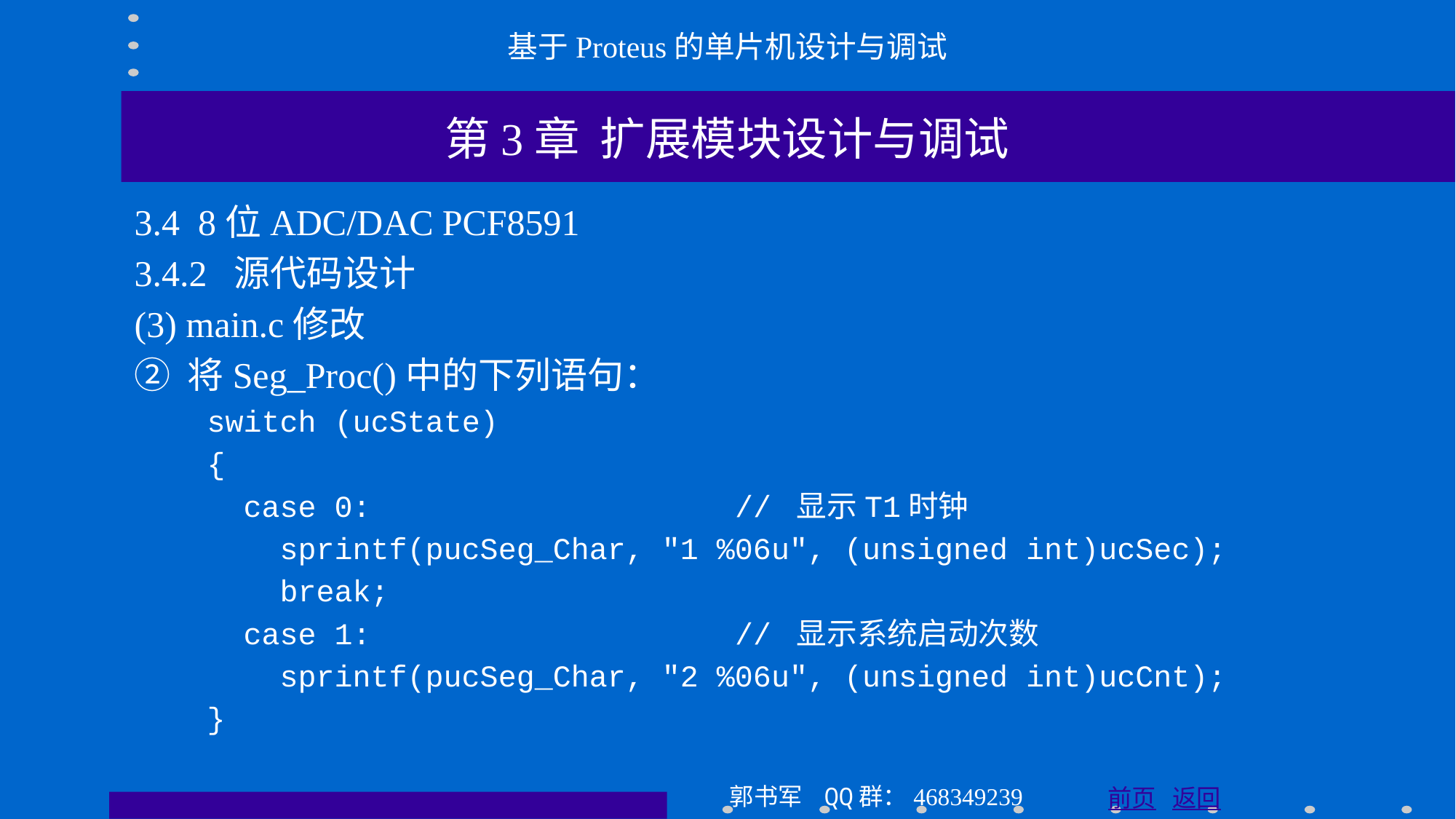

基于Proteus的单片机设计与调试
第3章  扩展模块设计与调试
3.4  8位ADC/DAC PCF8591
3.4.2  源代码设计
(3) main.c修改
② 将Seg_Proc()中的下列语句：
    switch (ucState)
    {
      case 0:                    // 显示T1时钟
        sprintf(pucSeg_Char, "1 %06u", (unsigned int)ucSec);
        break;
      case 1:                    // 显示系统启动次数
        sprintf(pucSeg_Char, "2 %06u", (unsigned int)ucCnt);
    }
郭书军   QQ群：468349239
前页   返回